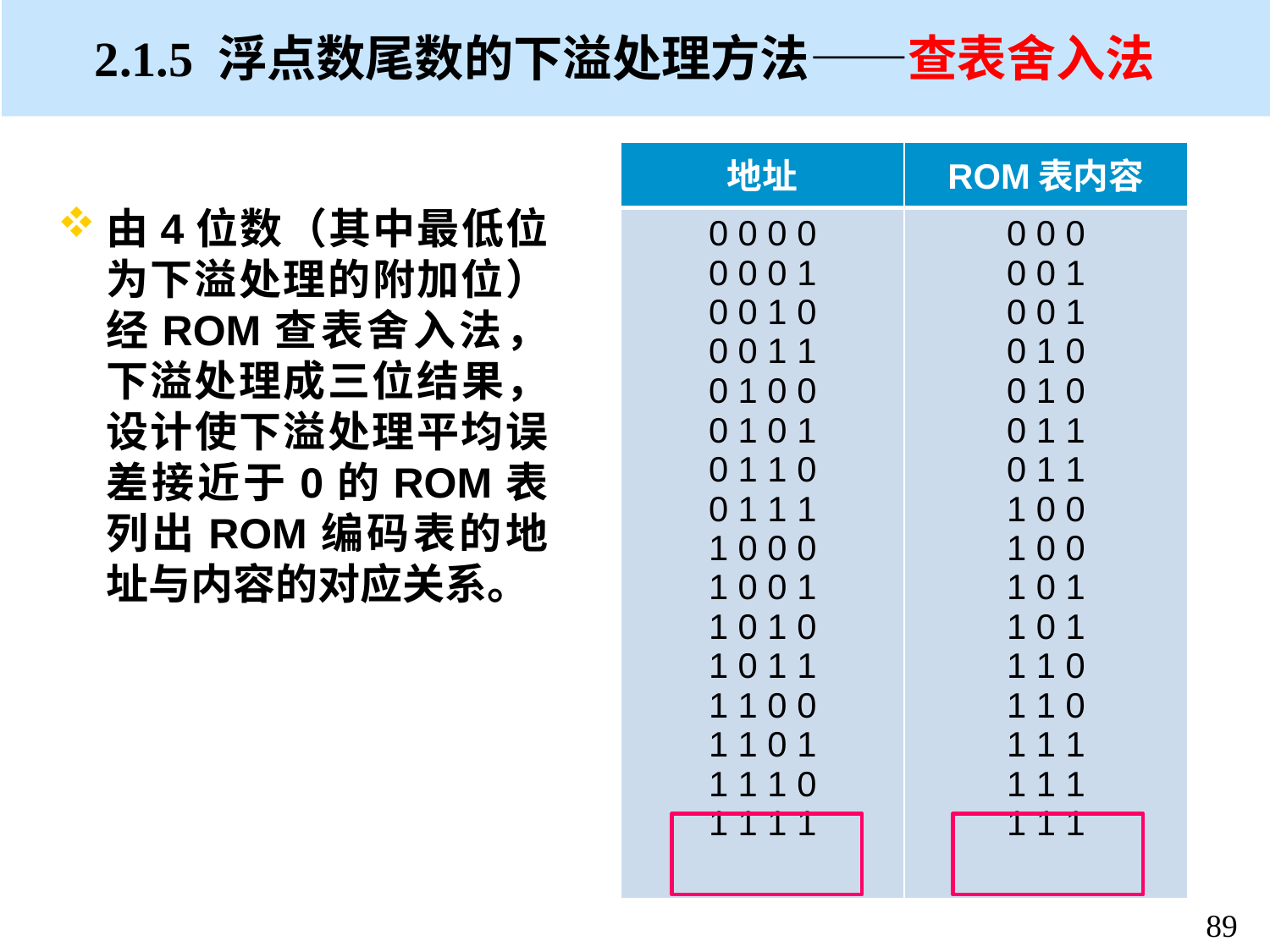

# 2.1.5 浮点数尾数的下溢处理方法——查表舍入法
| 地址 | ROM表内容 |
| --- | --- |
| 0 0 0 0 0 0 0 1 0 0 1 0 0 0 1 1 0 1 0 0 0 1 0 1 0 1 1 0 0 1 1 1 1 0 0 0 1 0 0 1 1 0 1 0 1 0 1 1 1 1 0 0 1 1 0 1 1 1 1 0 1 1 1 1 | 0 0 0 0 0 1 0 0 1 0 1 0 0 1 0 0 1 1 0 1 1 1 0 0 1 0 0 1 0 1 1 0 1 1 1 0 1 1 0 1 1 1 1 1 1 1 1 1 |
由4位数（其中最低位为下溢处理的附加位）经ROM查表舍入法，下溢处理成三位结果，设计使下溢处理平均误差接近于0的ROM表列出ROM编码表的地址与内容的对应关系。